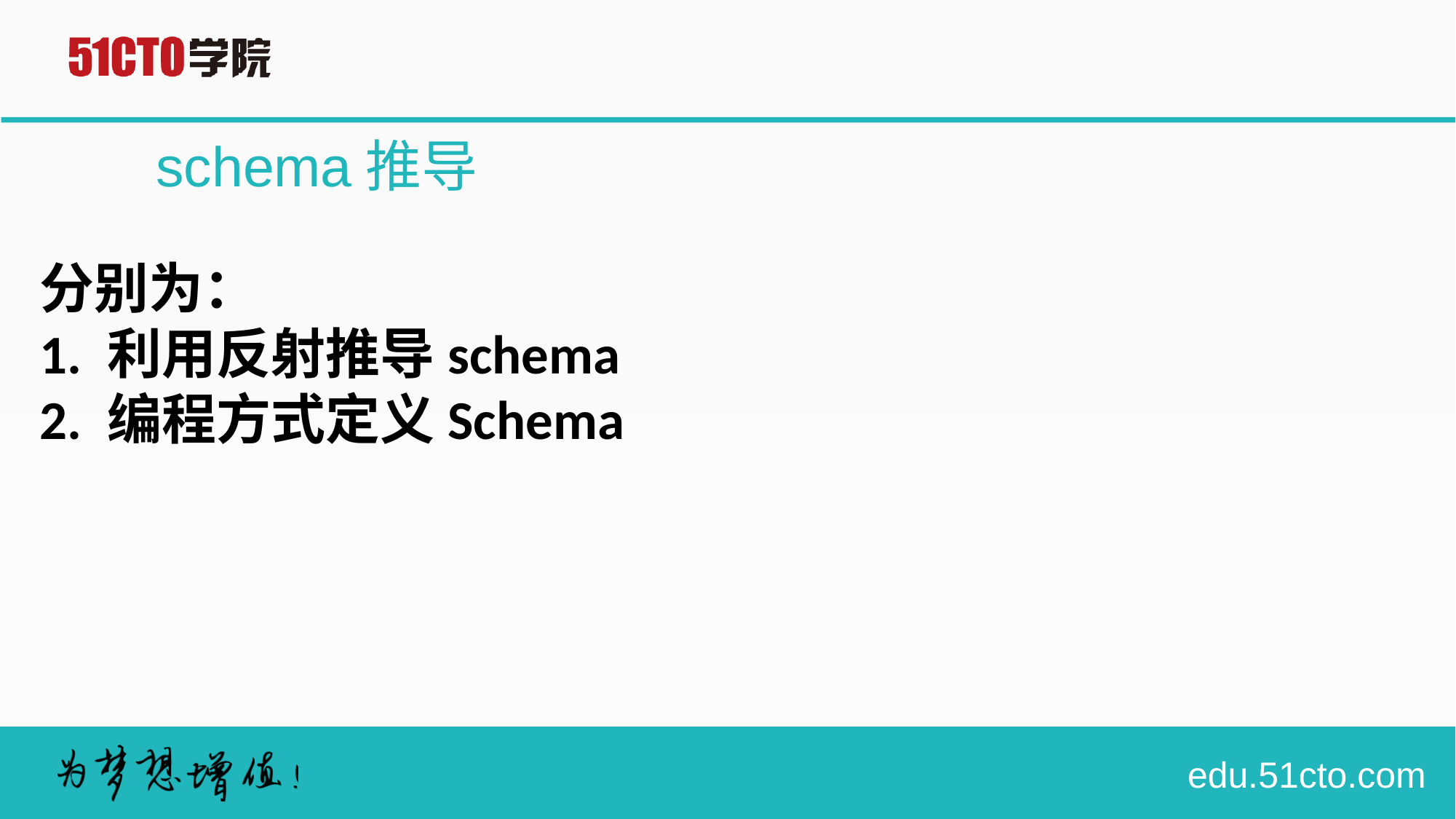

# schema推导
分别为：
1. 利用反射推导schema
2. 编程方式定义Schema